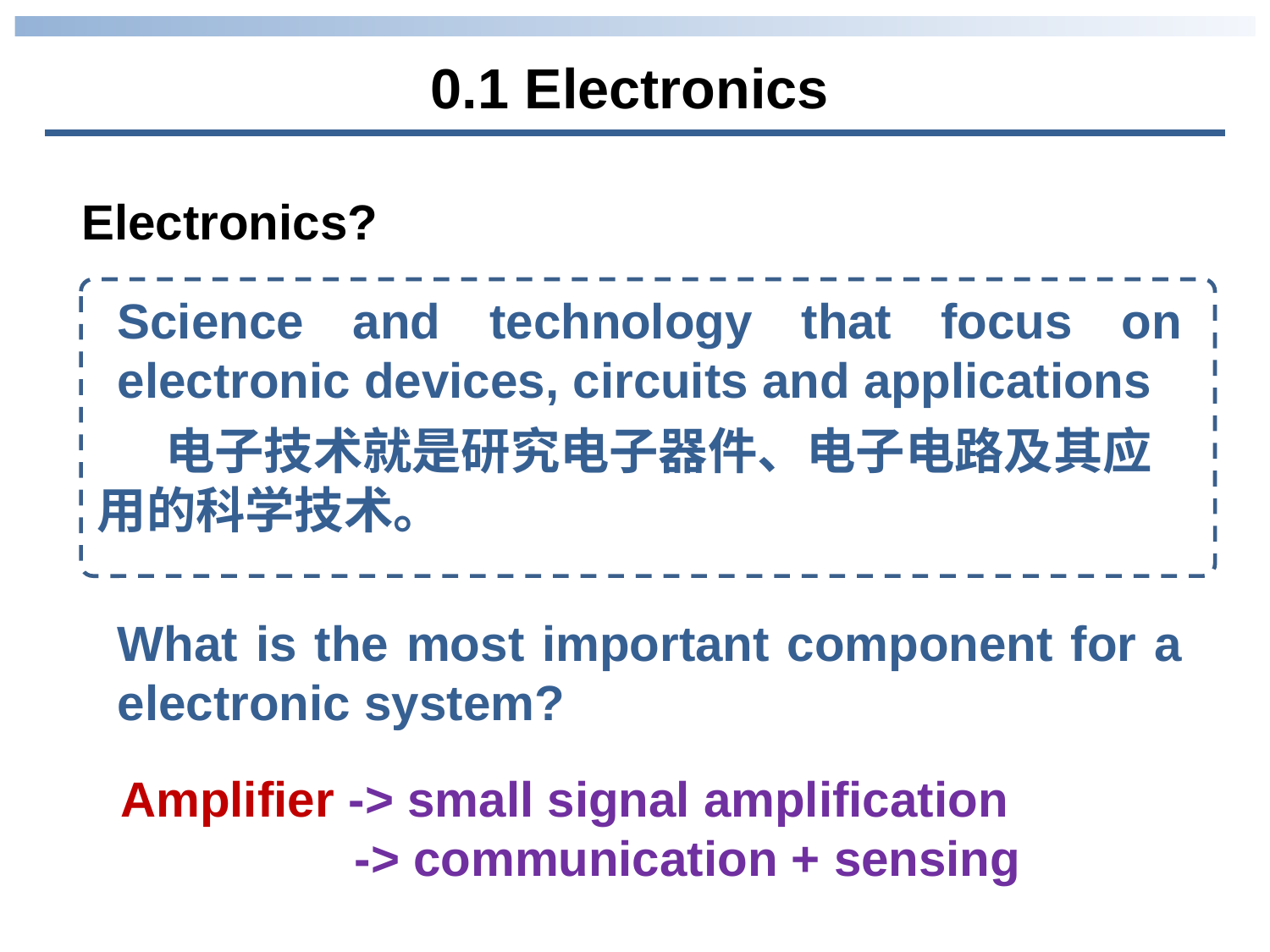

0.1 Electronics

 Electronics?

Science and technology that focus on electronic devices, circuits and applications
     电子技术就是研究电子器件、电子电路及其应用的科学技术。
What is the most important component for a electronic system?
Amplifier -> small signal amplification
                 -> communication + sensing